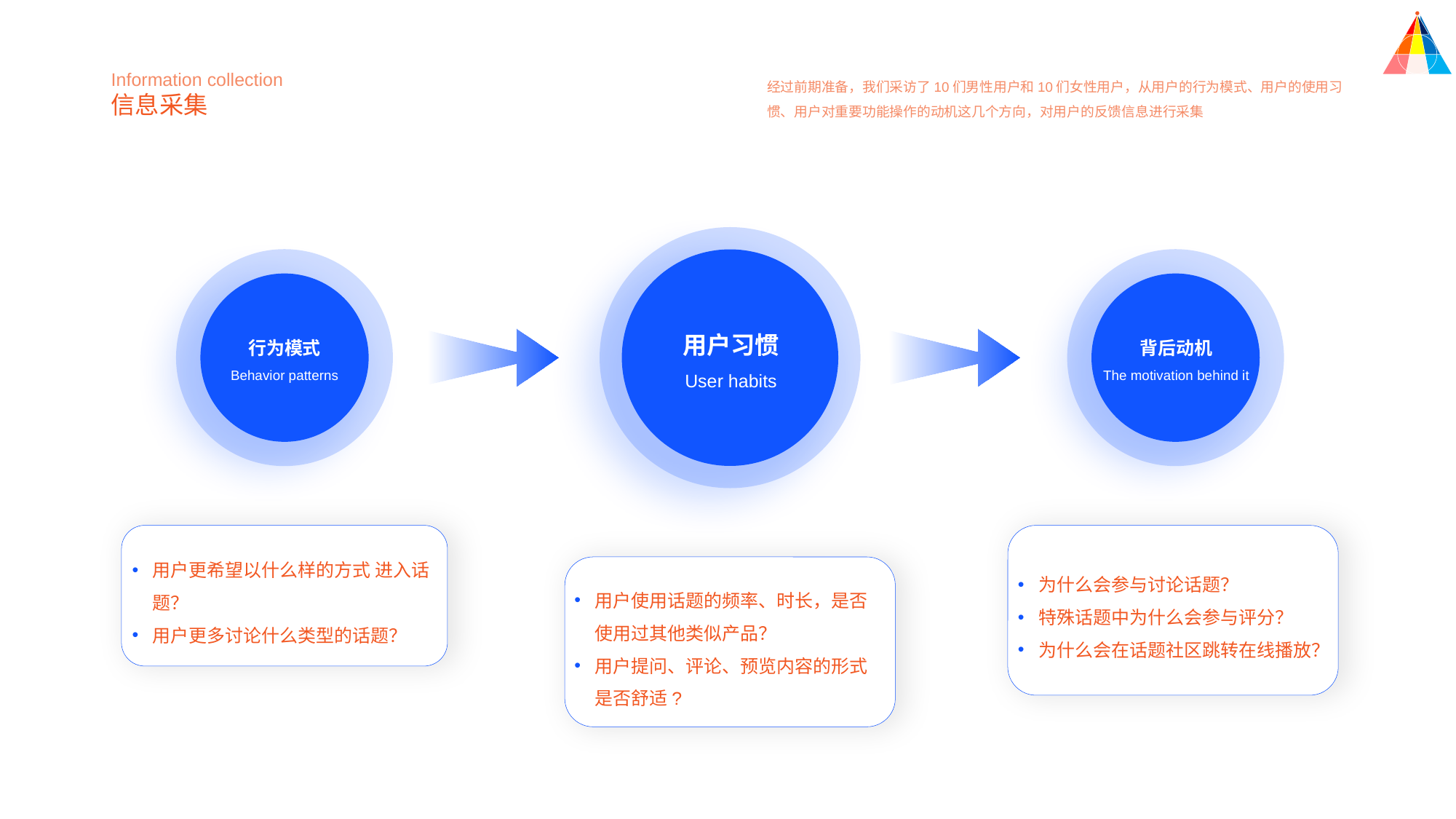

Information collection
信息采集
经过前期准备，我们采访了10们男性用户和10们女性用户，从用户的行为模式、用户的使用习惯、用户对重要功能操作的动机这几个方向，对用户的反馈信息进行采集

用户习惯
User habits

行为模式
Behavior patterns
背后动机
The motivation behind it

用户更希望以什么样的方式 进入话题？
用户更多讨论什么类型的话题？

为什么会参与讨论话题？
特殊话题中为什么会参与评分？
为什么会在话题社区跳转在线播放？
用户使用话题的频率、时长，是否使用过其他类似产品？
用户提问、评论、预览内容的形式是否舒适?